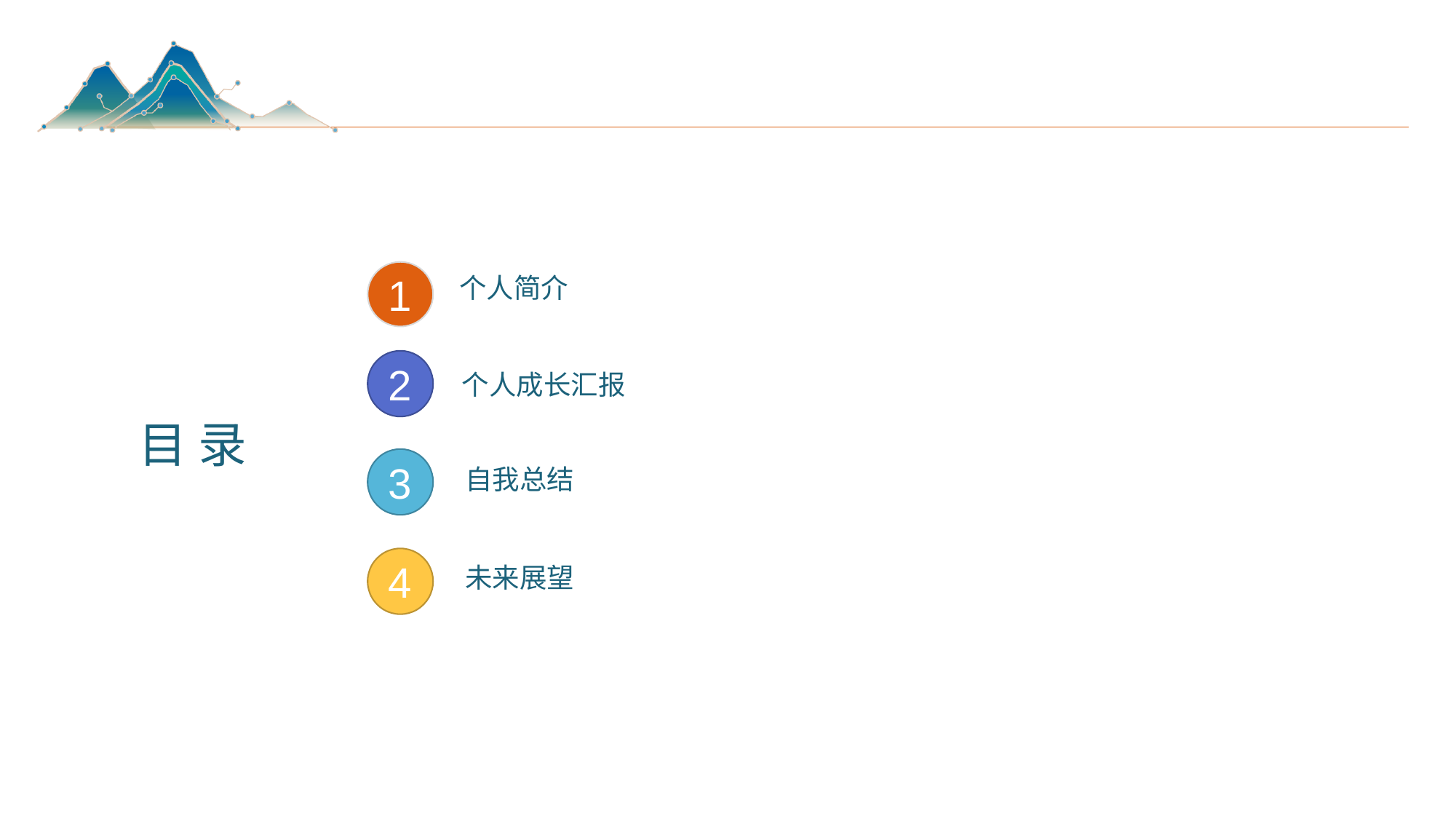

1
个人简介
2
个人成长汇报
3
自我总结
未来展望
4